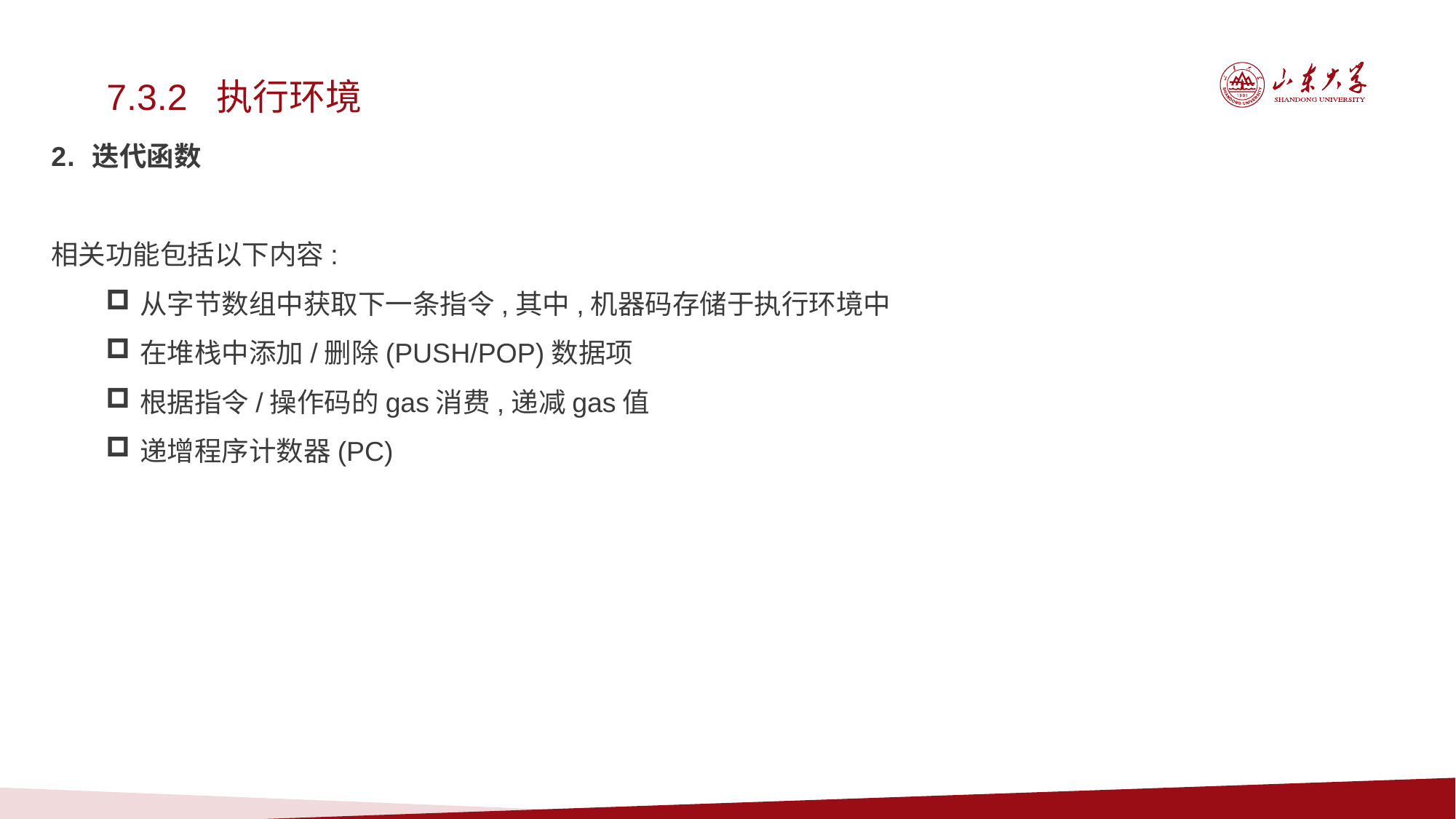

7.3.2  执行环境
迭代函数

相关功能包括以下内容:
从字节数组中获取下一条指令,其中,机器码存储于执行环境中
在堆栈中添加/删除(PUSH/POP)数据项
根据指令/操作码的gas消费,递减gas值
递增程序计数器(PC)